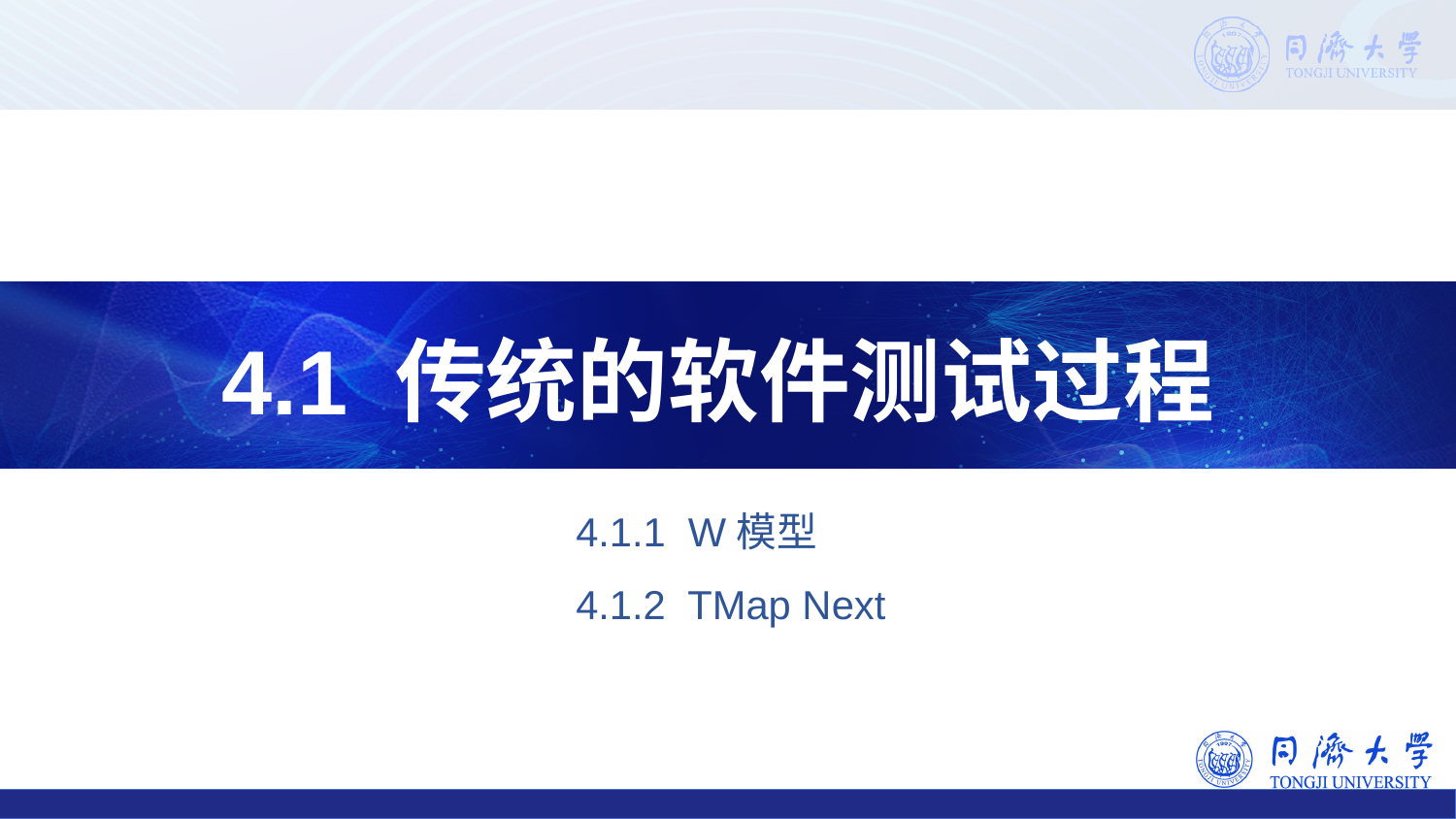

4.1 传统的软件测试过程
4.1.1  W模型
4.1.2  TMap Next